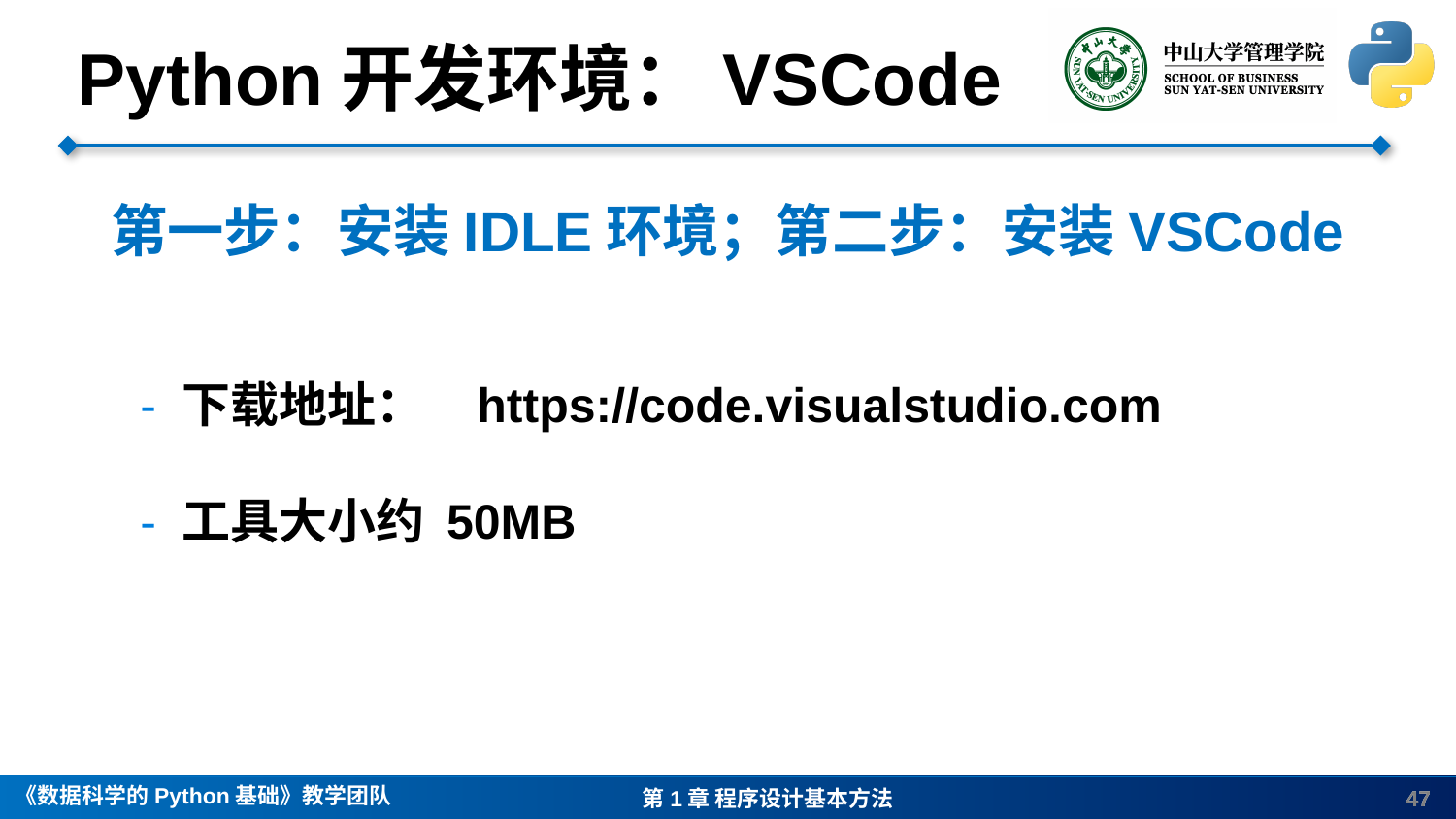

Python开发环境：VSCode
第一步：安装IDLE环境；第二步：安装VSCode
         - 下载地址：	 https://code.visualstudio.com
         - 工具大小约 50MB
47